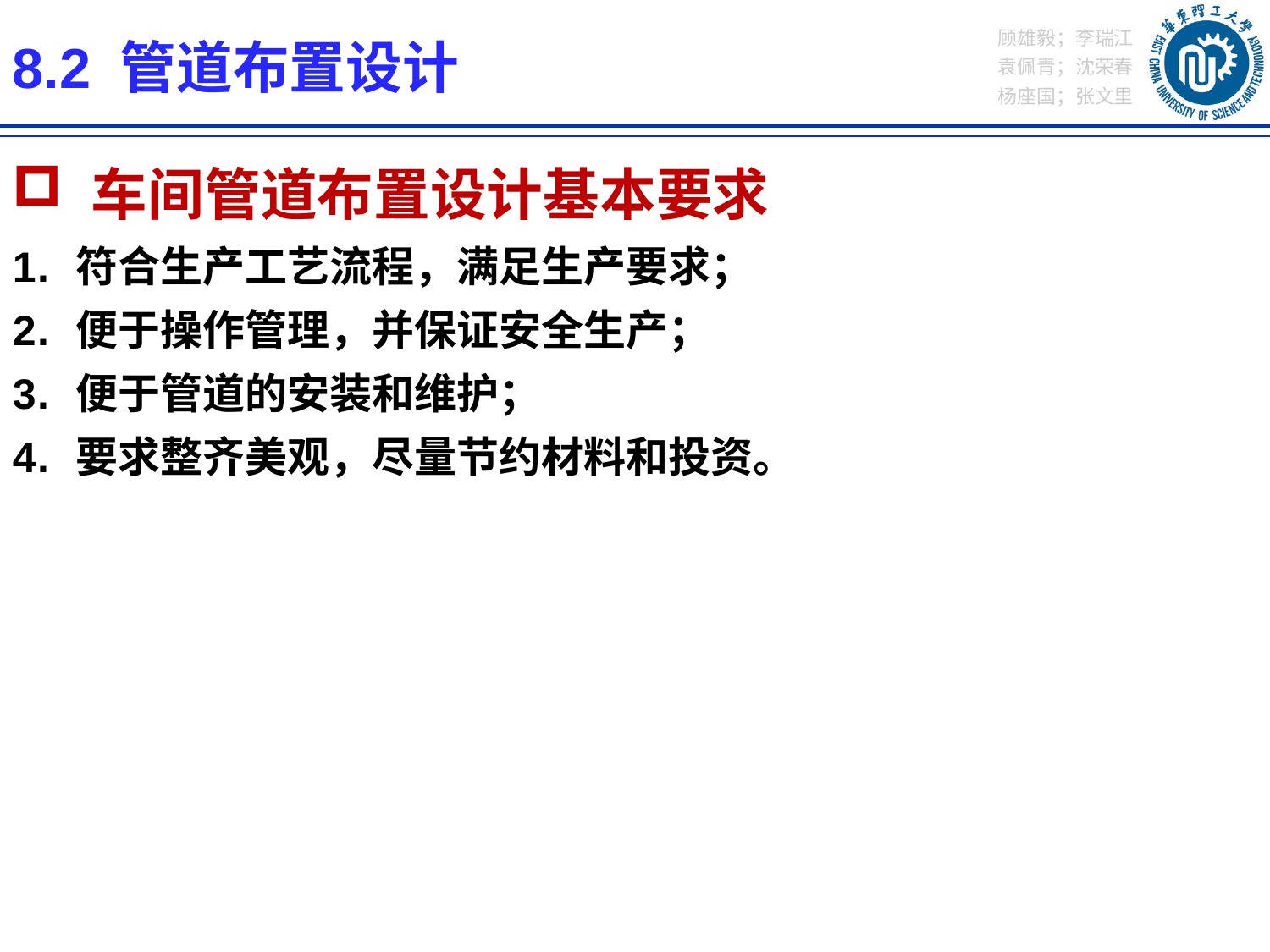

8.2 管道布置设计
 车间管道布置设计基本要求
符合生产工艺流程，满足生产要求；
便于操作管理，并保证安全生产；
便于管道的安装和维护；
要求整齐美观，尽量节约材料和投资。